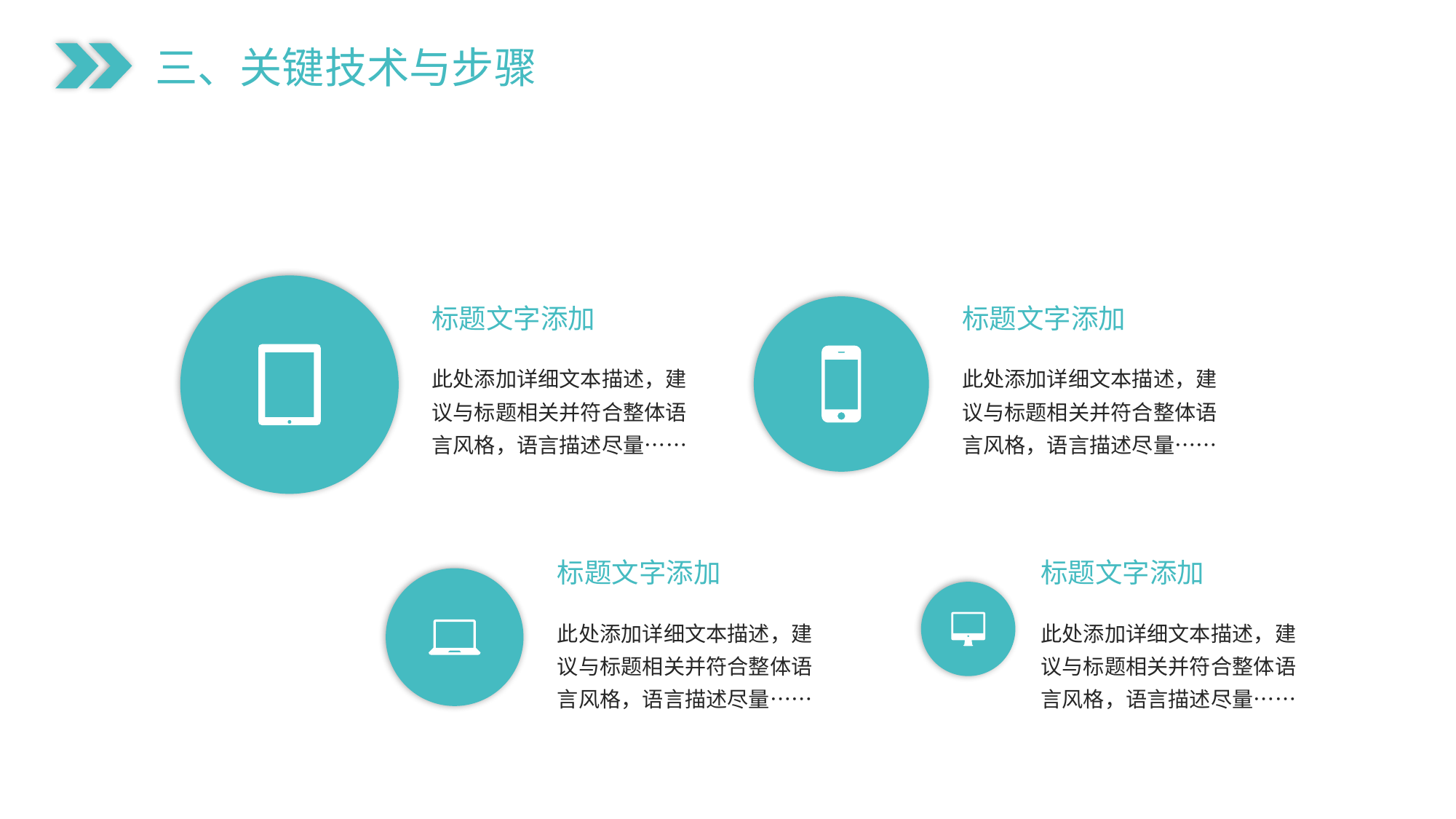

三、关键技术与步骤

标题文字添加
此处添加详细文本描述，建议与标题相关并符合整体语言风格，语言描述尽量……
标题文字添加
此处添加详细文本描述，建议与标题相关并符合整体语言风格，语言描述尽量……

标题文字添加
此处添加详细文本描述，建议与标题相关并符合整体语言风格，语言描述尽量……
标题文字添加
此处添加详细文本描述，建议与标题相关并符合整体语言风格，语言描述尽量……